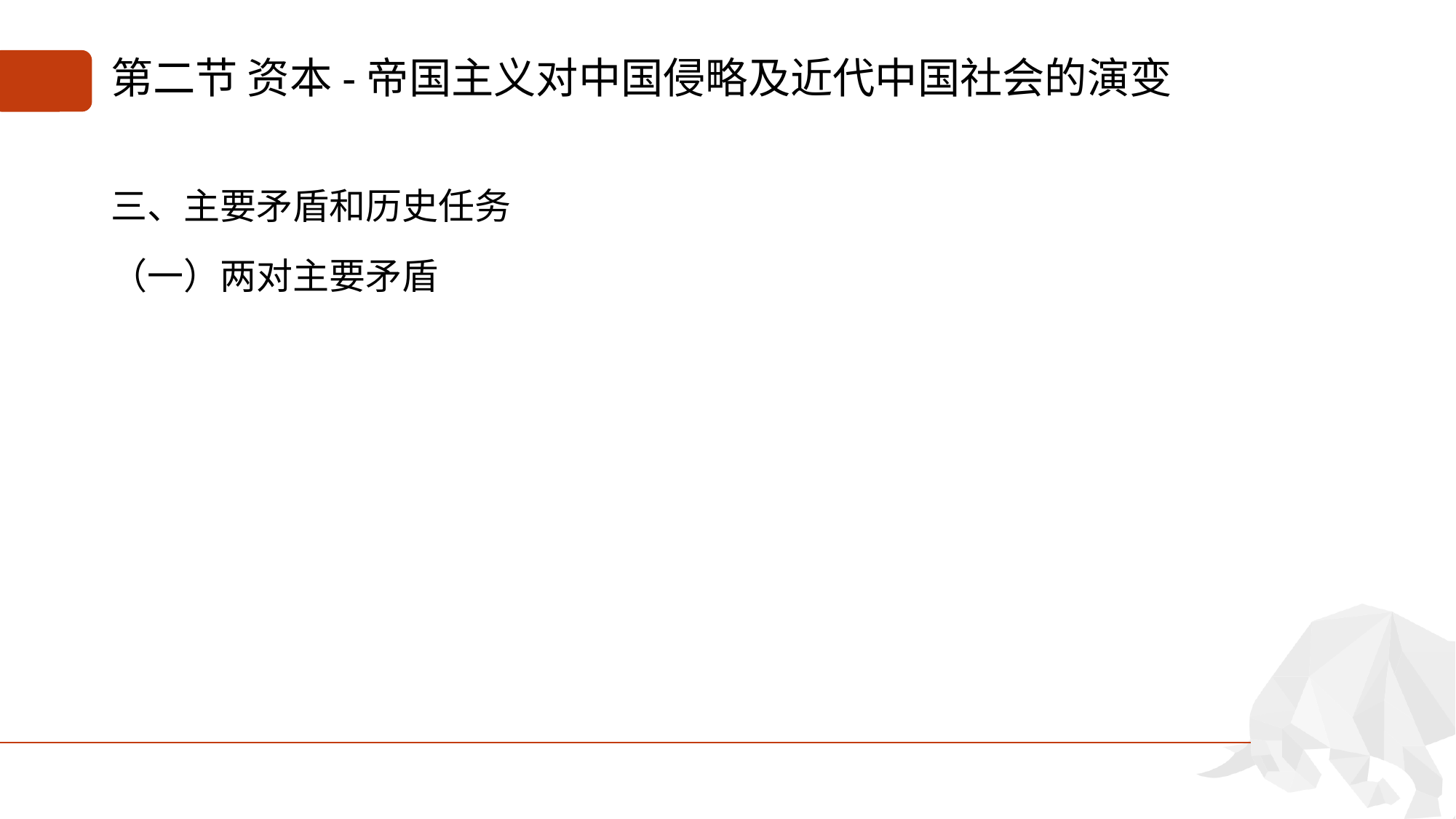

第二节 资本-帝国主义对中国侵略及近代中国社会的演变
三、主要矛盾和历史任务
（一）两对主要矛盾